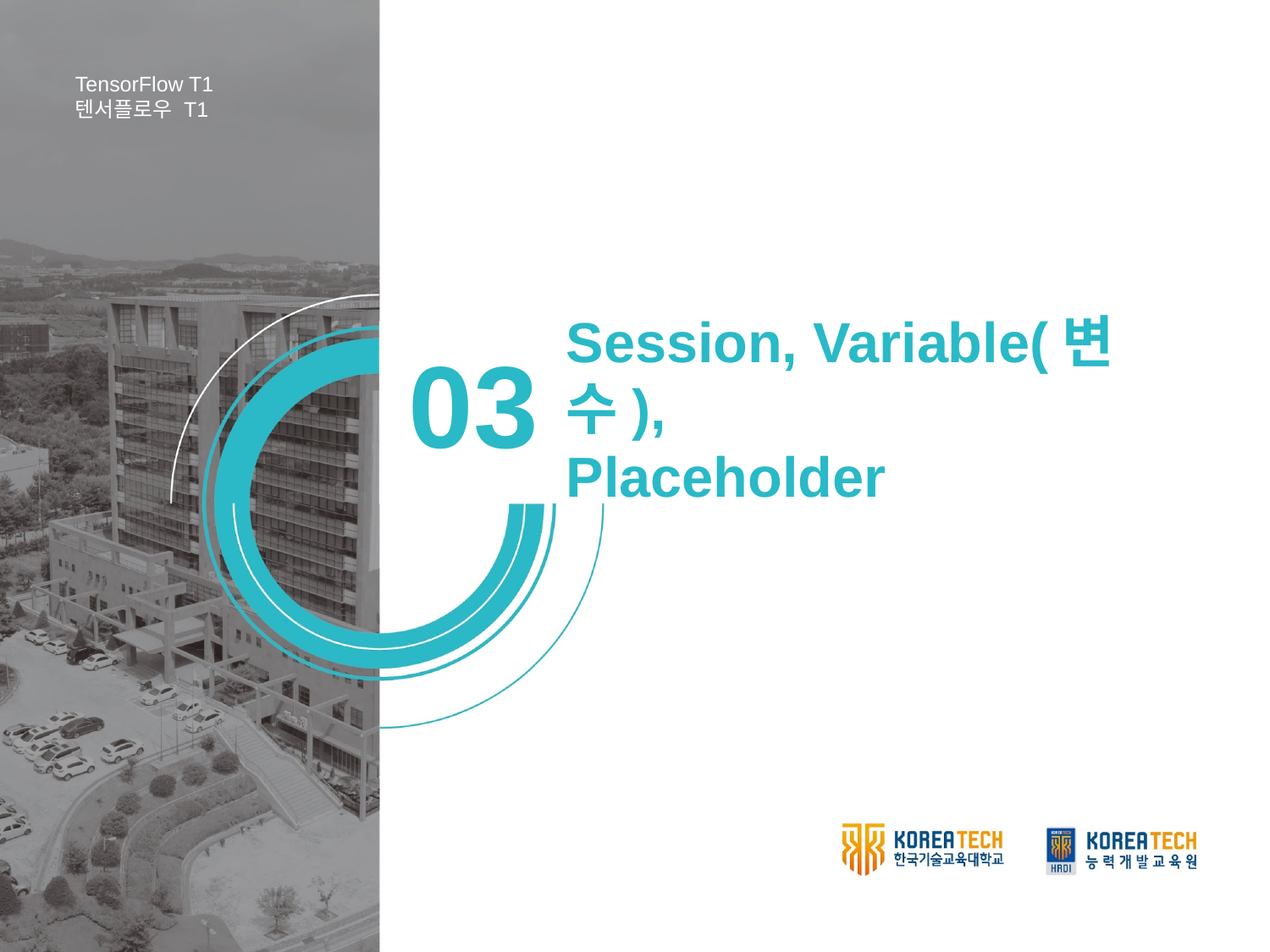

TensorFlow T1
텐서플로우 T1
Session, Variable(변수),
Placeholder
03